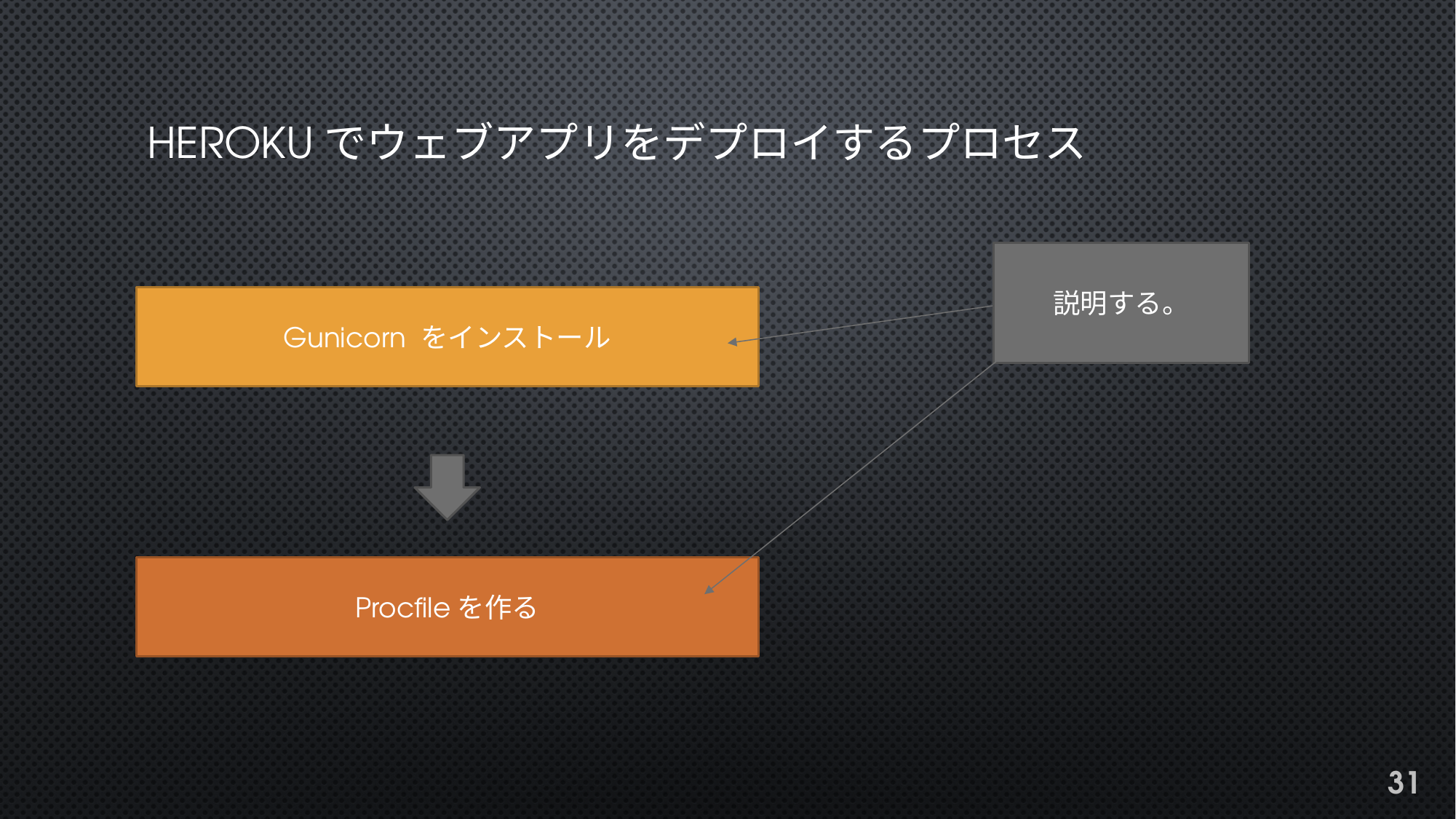

# HEROKuでウェブアプリをデプロイするプロセス
説明する。
Gunicorn をインストール

Procfileを作る
31